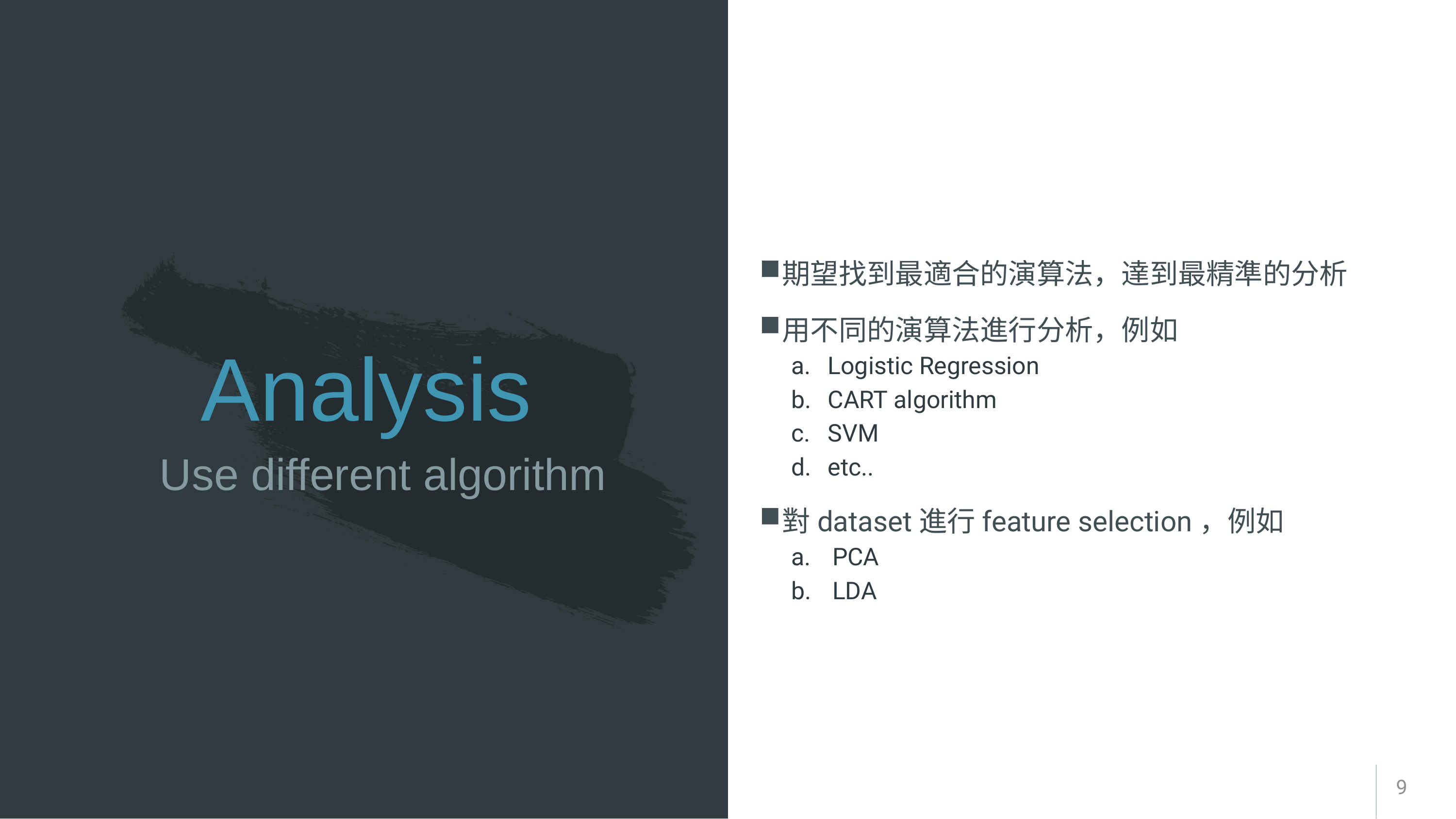

期望找到最適合的演算法，達到最精準的分析
用不同的演算法進行分析，例如
Logistic Regression
CART algorithm
SVM
etc..
對dataset進行feature selection，例如
PCA
LDA
# Analysis
Use different algorithm
9